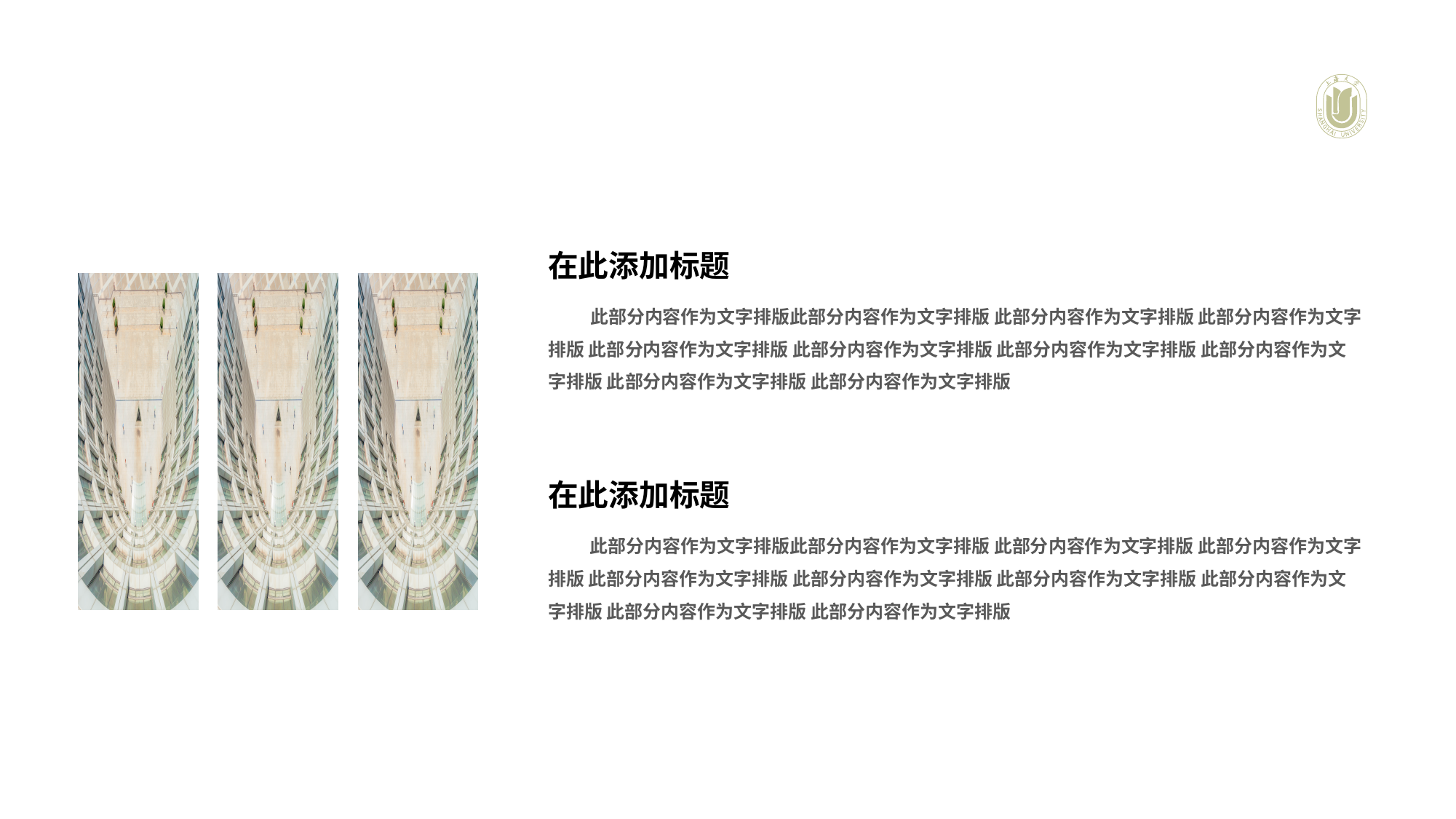

在此添加标题
         此部分内容作为文字排版此部分内容作为文字排版 此部分内容作为文字排版 此部分内容作为文字排版 此部分内容作为文字排版 此部分内容作为文字排版 此部分内容作为文字排版 此部分内容作为文字排版 此部分内容作为文字排版 此部分内容作为文字排版

在此添加标题
         此部分内容作为文字排版此部分内容作为文字排版 此部分内容作为文字排版 此部分内容作为文字排版 此部分内容作为文字排版 此部分内容作为文字排版 此部分内容作为文字排版 此部分内容作为文字排版 此部分内容作为文字排版 此部分内容作为文字排版